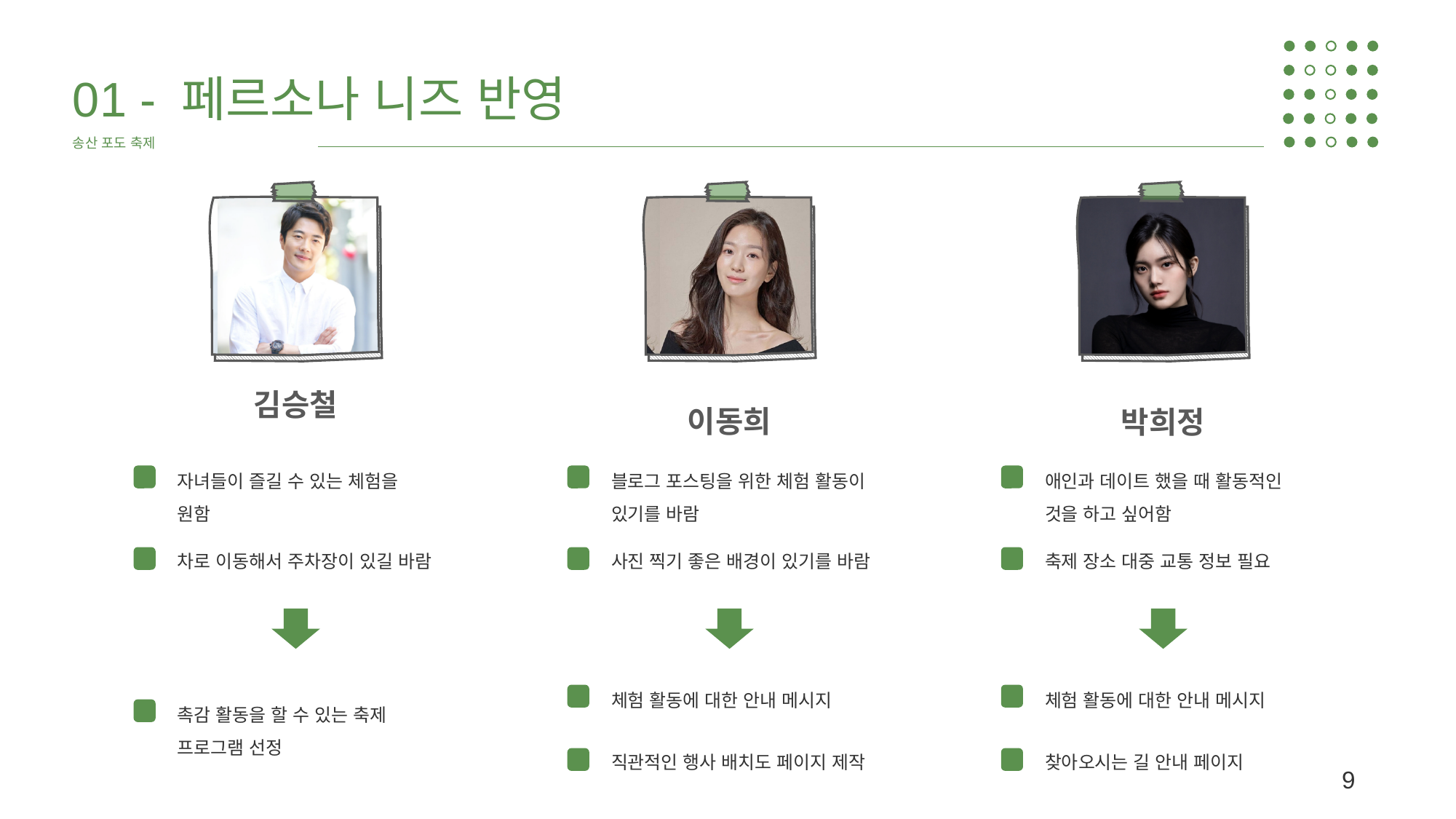

01 - 페르소나 니즈 반영
송산 포도 축제

김승철
자녀들이 즐길 수 있는 체험을 원함

차로 이동해서 주차장이 있길 바람

촉감 활동을 할 수 있는 축제 프로그램 선정

이동희
블로그 포스팅을 위한 체험 활동이 있기를 바람

사진 찍기 좋은 배경이 있기를 바람

체험 활동에 대한 안내 메시지

직관적인 행사 배치도 페이지 제작

박희정
애인과 데이트 했을 때 활동적인 것을 하고 싶어함

축제 장소 대중 교통 정보 필요

체험 활동에 대한 안내 메시지

찾아오시는 길 안내 페이지

9